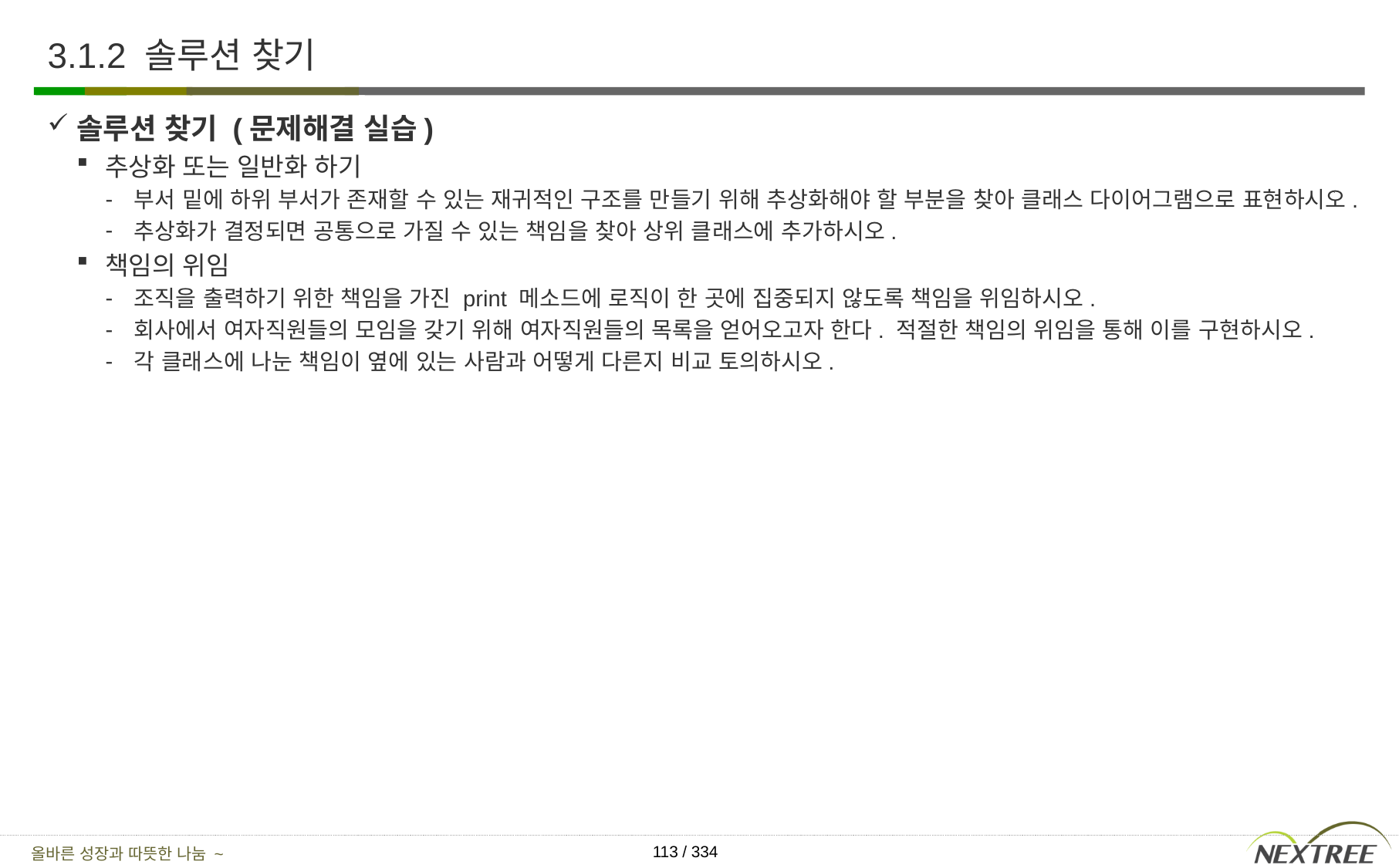

# 3.1.2 솔루션 찾기
솔루션 찾기 (문제해결 실습)
추상화 또는 일반화 하기
부서 밑에 하위 부서가 존재할 수 있는 재귀적인 구조를 만들기 위해 추상화해야 할 부분을 찾아 클래스 다이어그램으로 표현하시오.
추상화가 결정되면 공통으로 가질 수 있는 책임을 찾아 상위 클래스에 추가하시오.
책임의 위임
조직을 출력하기 위한 책임을 가진 print 메소드에 로직이 한 곳에 집중되지 않도록 책임을 위임하시오.
회사에서 여자직원들의 모임을 갖기 위해 여자직원들의 목록을 얻어오고자 한다. 적절한 책임의 위임을 통해 이를 구현하시오.
각 클래스에 나눈 책임이 옆에 있는 사람과 어떻게 다른지 비교 토의하시오.